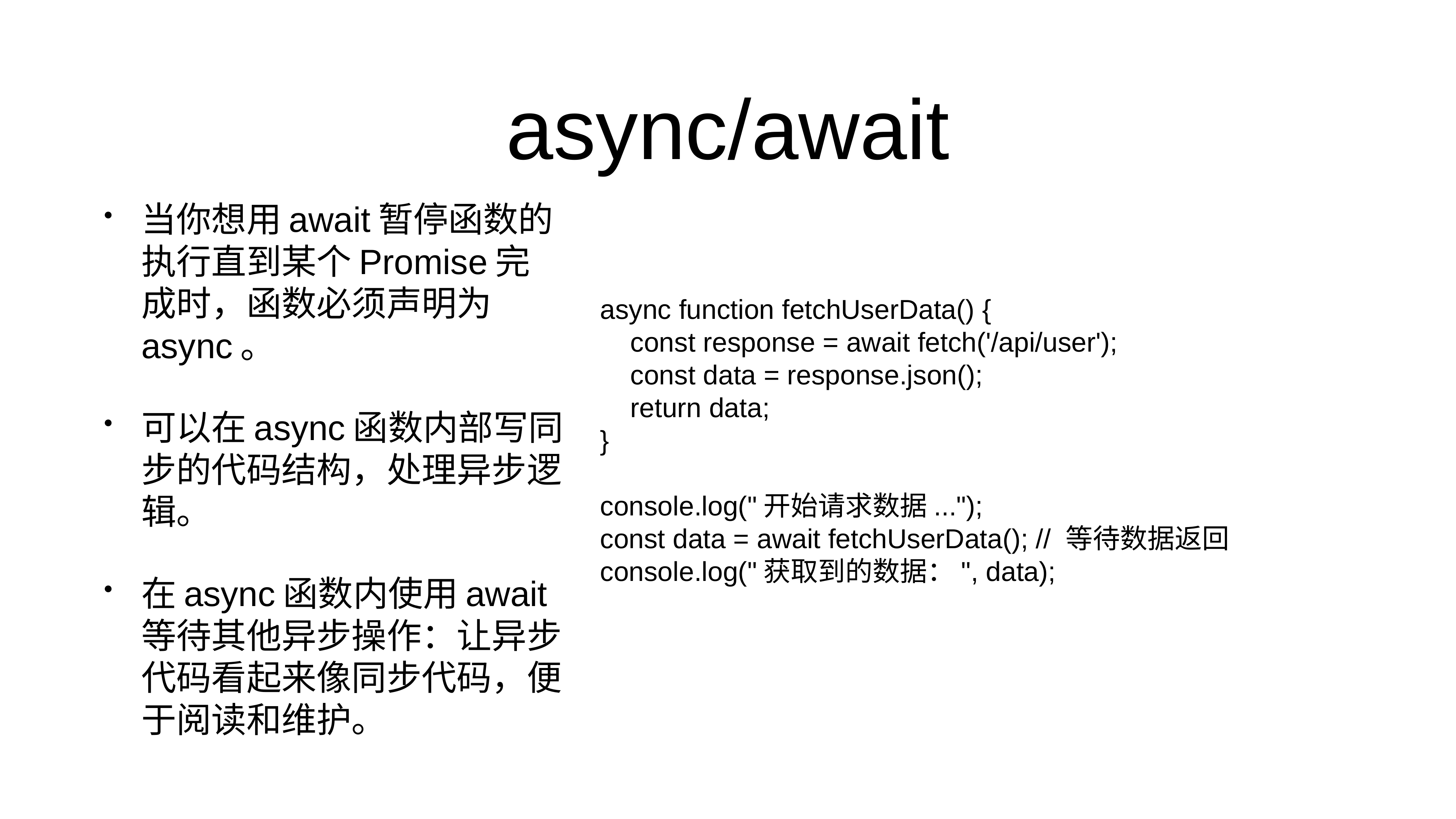

# async/await
当你想用await暂停函数的执行直到某个Promise完成时，函数必须声明为async。
可以在async函数内部写同步的代码结构，处理异步逻辑。
在async函数内使用await等待其他异步操作：让异步代码看起来像同步代码，便于阅读和维护。
async function fetchUserData() {
    const response = await fetch('/api/user');
    const data = response.json();
    return data;
}

console.log("开始请求数据...");
const data = await fetchUserData(); // 等待数据返回
console.log("获取到的数据：", data);